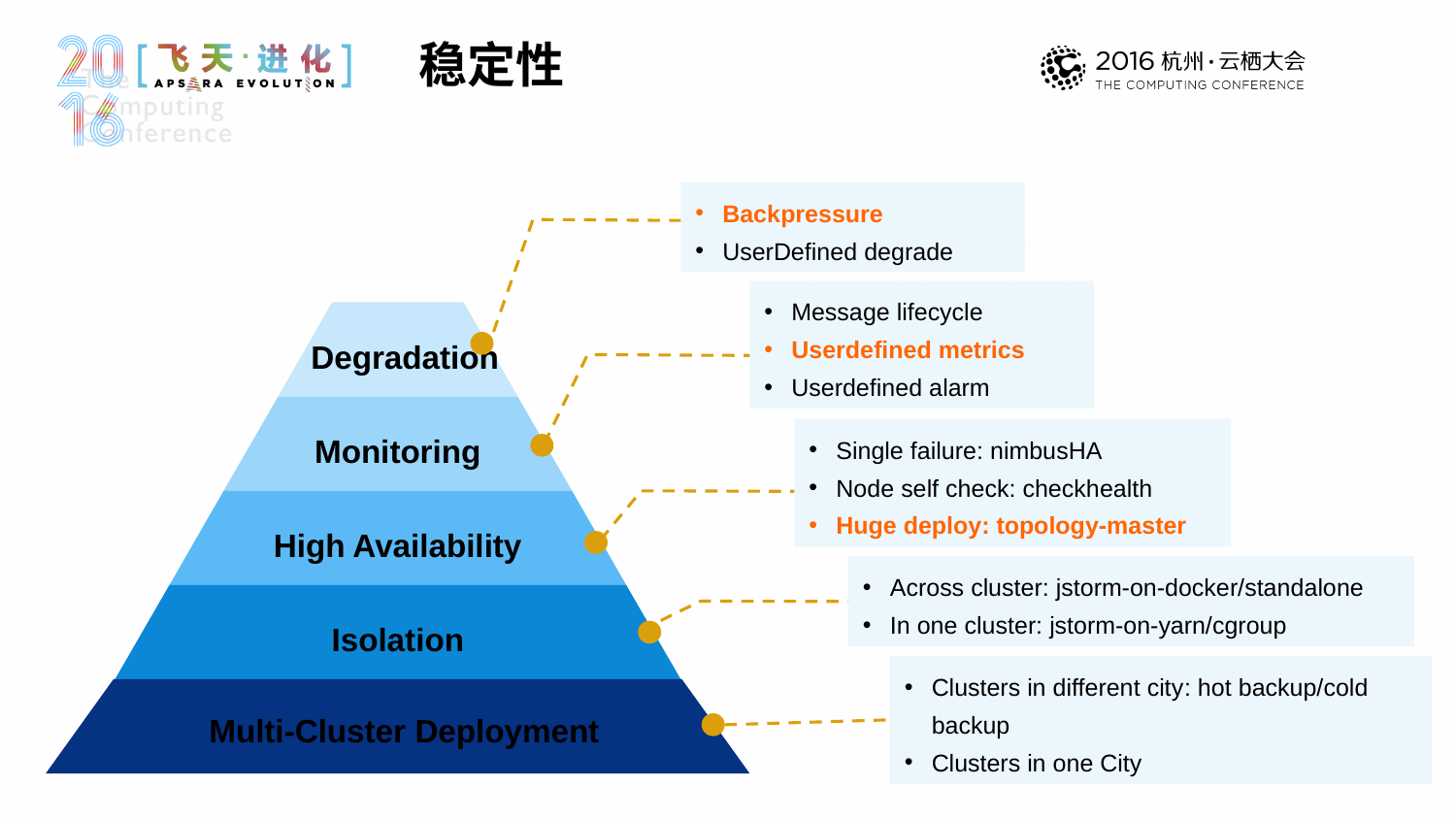

稳定性

Backpressure
UserDefined degrade
Message lifecycle
Userdefined metrics
Userdefined alarm

Degradation

Monitoring

High Availability

Isolation

Multi-Cluster Deployment

Single failure: nimbusHA
Node self check: checkhealth
Huge deploy: topology-master

Across cluster: jstorm-on-docker/standalone
In one cluster: jstorm-on-yarn/cgroup

Clusters in different city: hot backup/cold backup
Clusters in one City